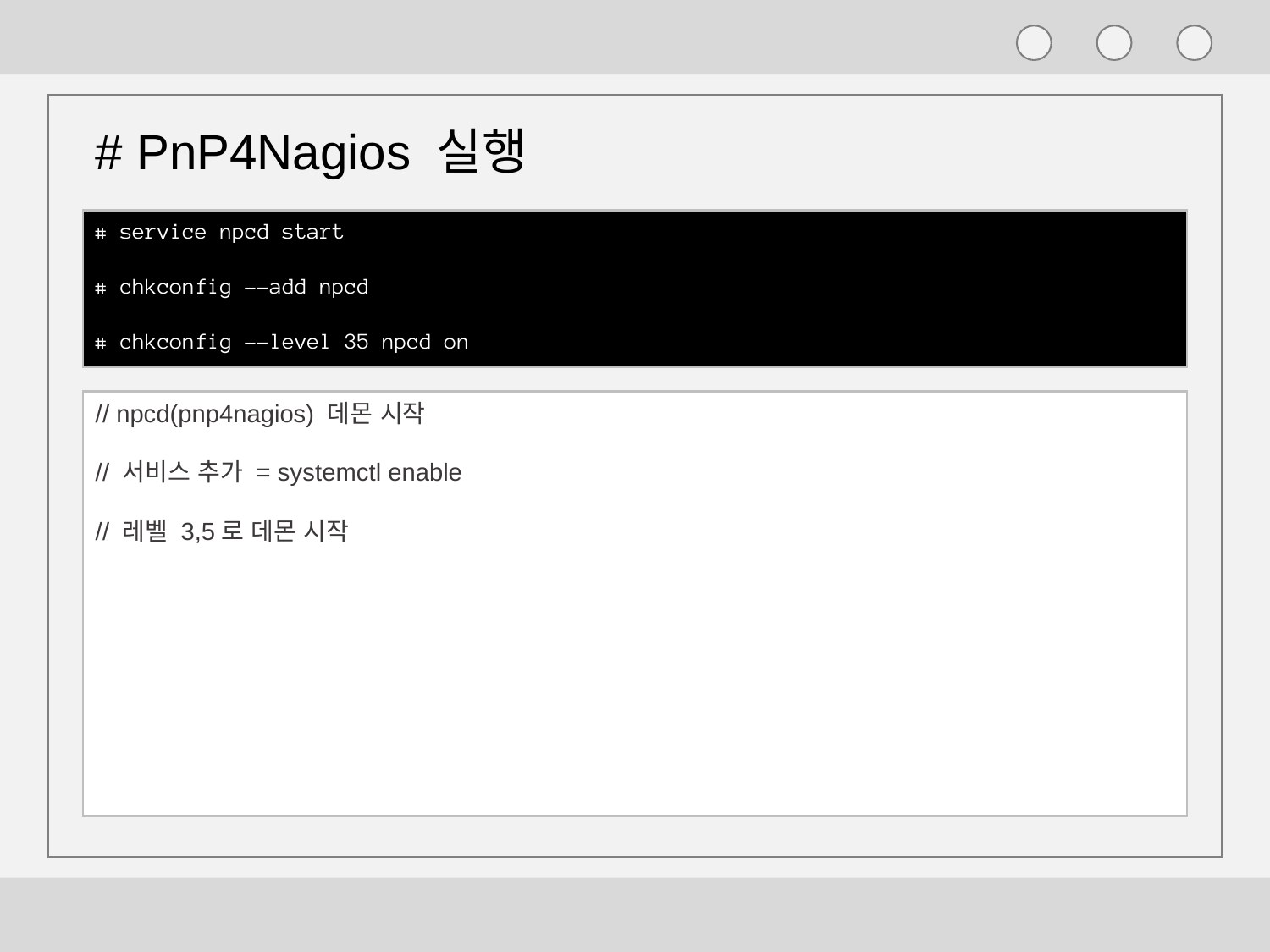

# PnP4Nagios 실행
# service npcd start

# chkconfig –-add npcd

# chkconfig –-level 35 npcd on
// npcd(pnp4nagios) 데몬 시작

// 서비스 추가 = systemctl enable

// 레벨 3,5로 데몬 시작